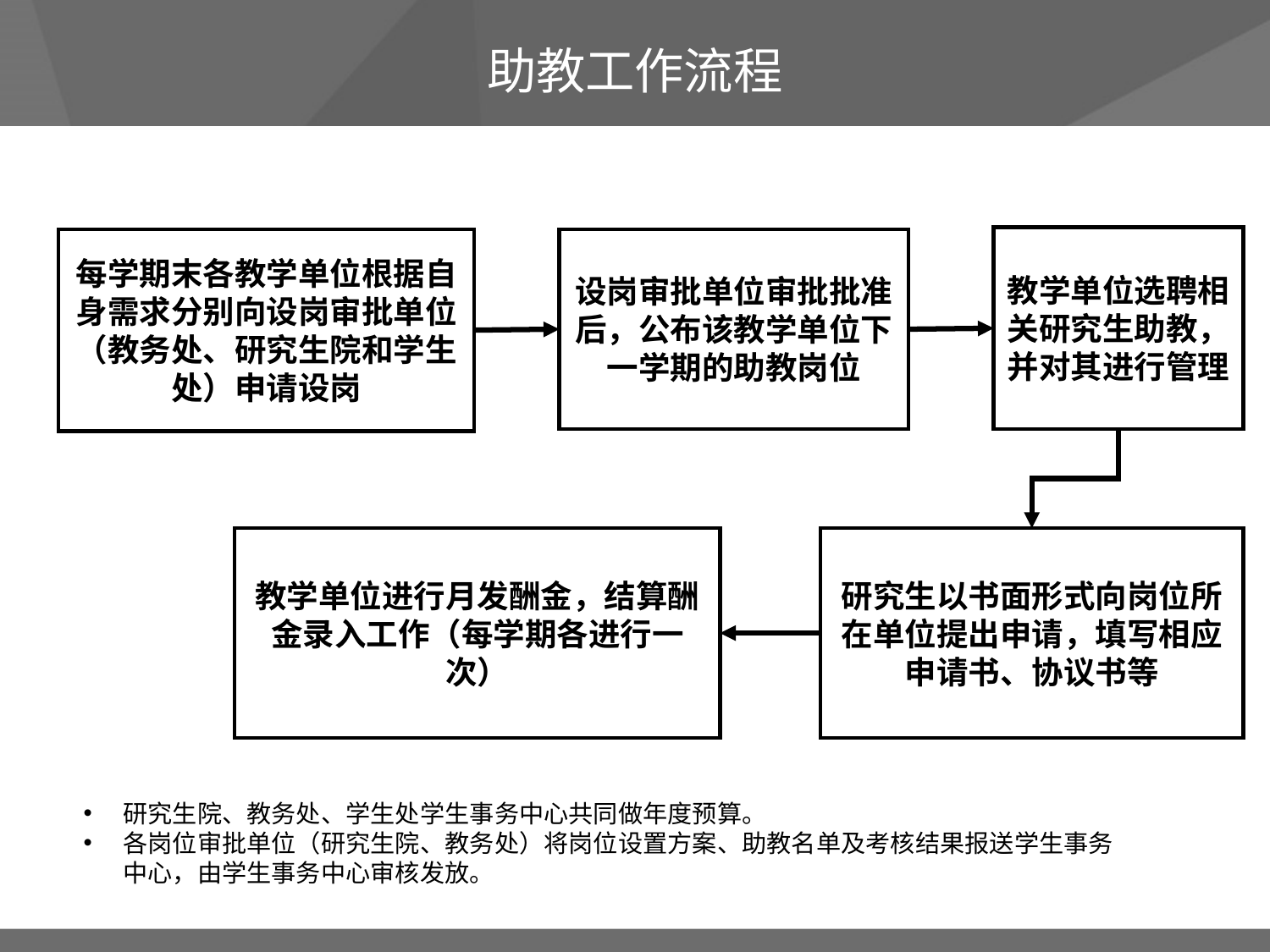

助教工作流程
教学单位选聘相关研究生助教，并对其进行管理
每学期末各教学单位根据自身需求分别向设岗审批单位（教务处、研究生院和学生处）申请设岗
设岗审批单位审批批准后，公布该教学单位下一学期的助教岗位
教学单位进行月发酬金，结算酬金录入工作（每学期各进行一次）
研究生以书面形式向岗位所在单位提出申请，填写相应申请书、协议书等
研究生院、教务处、学生处学生事务中心共同做年度预算。
各岗位审批单位（研究生院、教务处）将岗位设置方案、助教名单及考核结果报送学生事务中心，由学生事务中心审核发放。